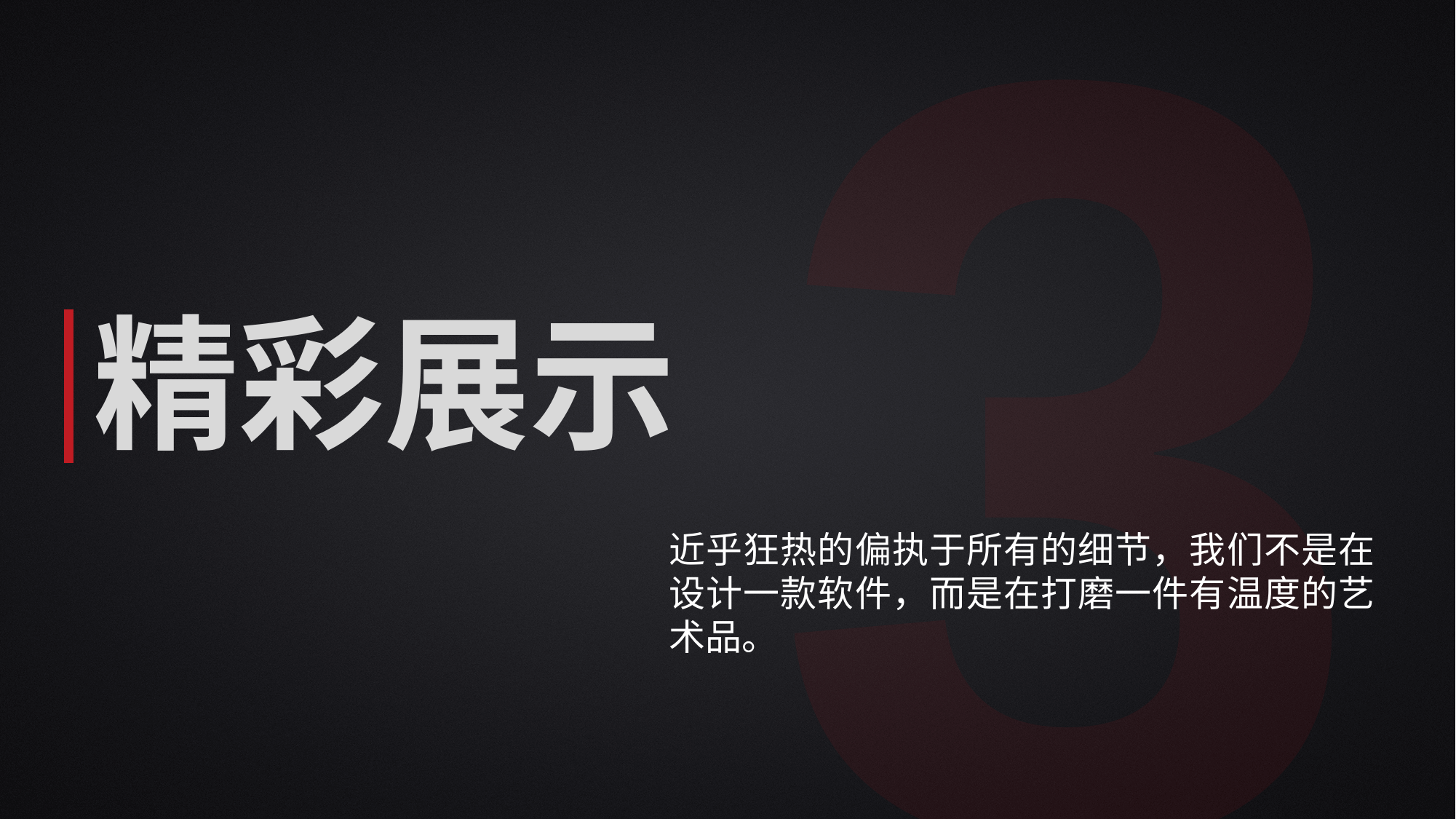

3
精彩展示
近乎狂热的偏执于所有的细节，我们不是在设计一款软件，而是在打磨一件有温度的艺术品。